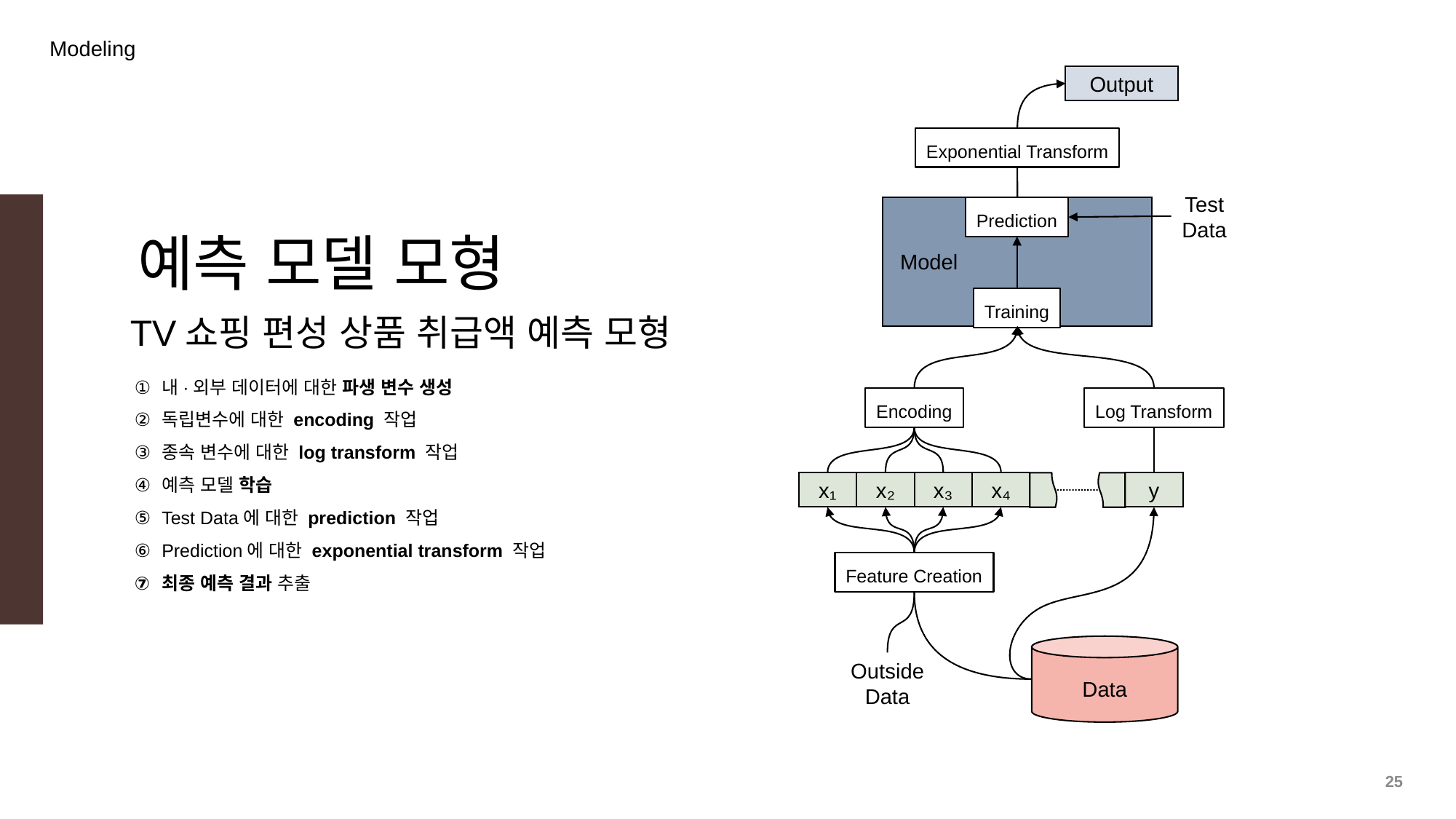

Modeling
Output
Exponential Transform
Test
Data
Prediction

Model
Training
Encoding
Log Transform
x₁
x₂
x₃
x₄
y

Feature Creation

Data
Outside
Data
예측 모델 모형
TV쇼핑 편성 상품 취급액 예측 모형
내·외부 데이터에 대한 파생 변수 생성
독립변수에 대한 encoding 작업
종속 변수에 대한 log transform 작업
예측 모델 학습
Test Data에 대한 prediction 작업
Prediction에 대한 exponential transform 작업
최종 예측 결과 추출

25